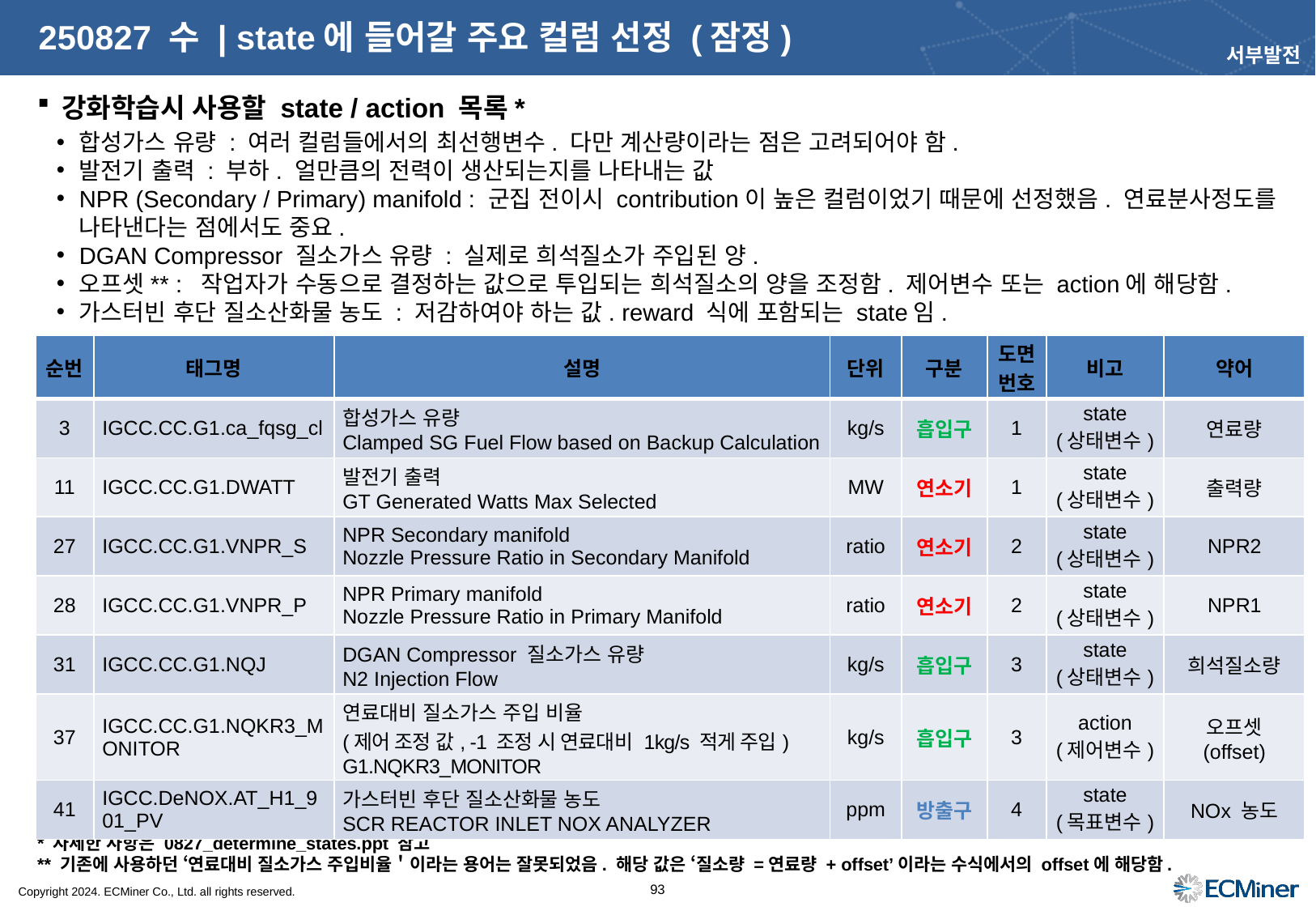

# 250827 수 | state에 들어갈 주요 컬럼 선정 (잠정)
서부발전
강화학습시 사용할 state / action 목록*
합성가스 유량 : 여러 컬럼들에서의 최선행변수. 다만 계산량이라는 점은 고려되어야 함.
발전기 출력 : 부하. 얼만큼의 전력이 생산되는지를 나타내는 값
NPR (Secondary / Primary) manifold : 군집 전이시 contribution이 높은 컬럼이었기 때문에 선정했음. 연료분사정도를 나타낸다는 점에서도 중요.
DGAN Compressor 질소가스 유량 : 실제로 희석질소가 주입된 양.
오프셋** :  작업자가 수동으로 결정하는 값으로 투입되는 희석질소의 양을 조정함. 제어변수 또는 action에 해당함.
가스터빈 후단 질소산화물 농도 : 저감하여야 하는 값. reward 식에 포함되는 state임.

| 순번 | 태그명 | 설명 | 단위 | 구분 | 도면번호 | 비고 | 약어 |
| --- | --- | --- | --- | --- | --- | --- | --- |
| 3 | IGCC.CC.G1.ca\_fqsg\_cl | 합성가스 유량 Clamped SG Fuel Flow based on Backup Calculation | kg/s | 흡입구 | 1 | state (상태변수) | 연료량 |
| 11 | IGCC.CC.G1.DWATT | 발전기 출력 GT Generated Watts Max Selected | MW | 연소기 | 1 | state (상태변수) | 출력량 |
| 27 | IGCC.CC.G1.VNPR\_S | NPR Secondary manifold Nozzle Pressure Ratio in Secondary Manifold | ratio | 연소기 | 2 | state (상태변수) | NPR2 |
| 28 | IGCC.CC.G1.VNPR\_P | NPR Primary manifold Nozzle Pressure Ratio in Primary Manifold | ratio | 연소기 | 2 | state (상태변수) | NPR1 |
| 31 | IGCC.CC.G1.NQJ | DGAN Compressor 질소가스 유량 N2 Injection Flow | kg/s | 흡입구 | 3 | state (상태변수) | 희석질소량 |
| 37 | IGCC.CC.G1.NQKR3\_MONITOR | 연료대비 질소가스 주입 비율 (제어 조정 값, -1 조정 시 연료대비 1kg/s 적게 주입) G1.NQKR3\_MONITOR | kg/s | 흡입구 | 3 | action (제어변수) | 오프셋 (offset) |
| 41 | IGCC.DeNOX.AT\_H1\_901\_PV | 가스터빈 후단 질소산화물 농도 SCR REACTOR INLET NOX ANALYZER | ppm | 방출구 | 4 | state (목표변수) | NOx 농도 |
* 자세한 사항은 0827_determine_states.ppt 참고
** 기존에 사용하던 ‘연료대비 질소가스 주입비율＇이라는 용어는 잘못되었음. 해당 값은 ‘질소량 =연료량 + offset’이라는 수식에서의 offset에 해당함.